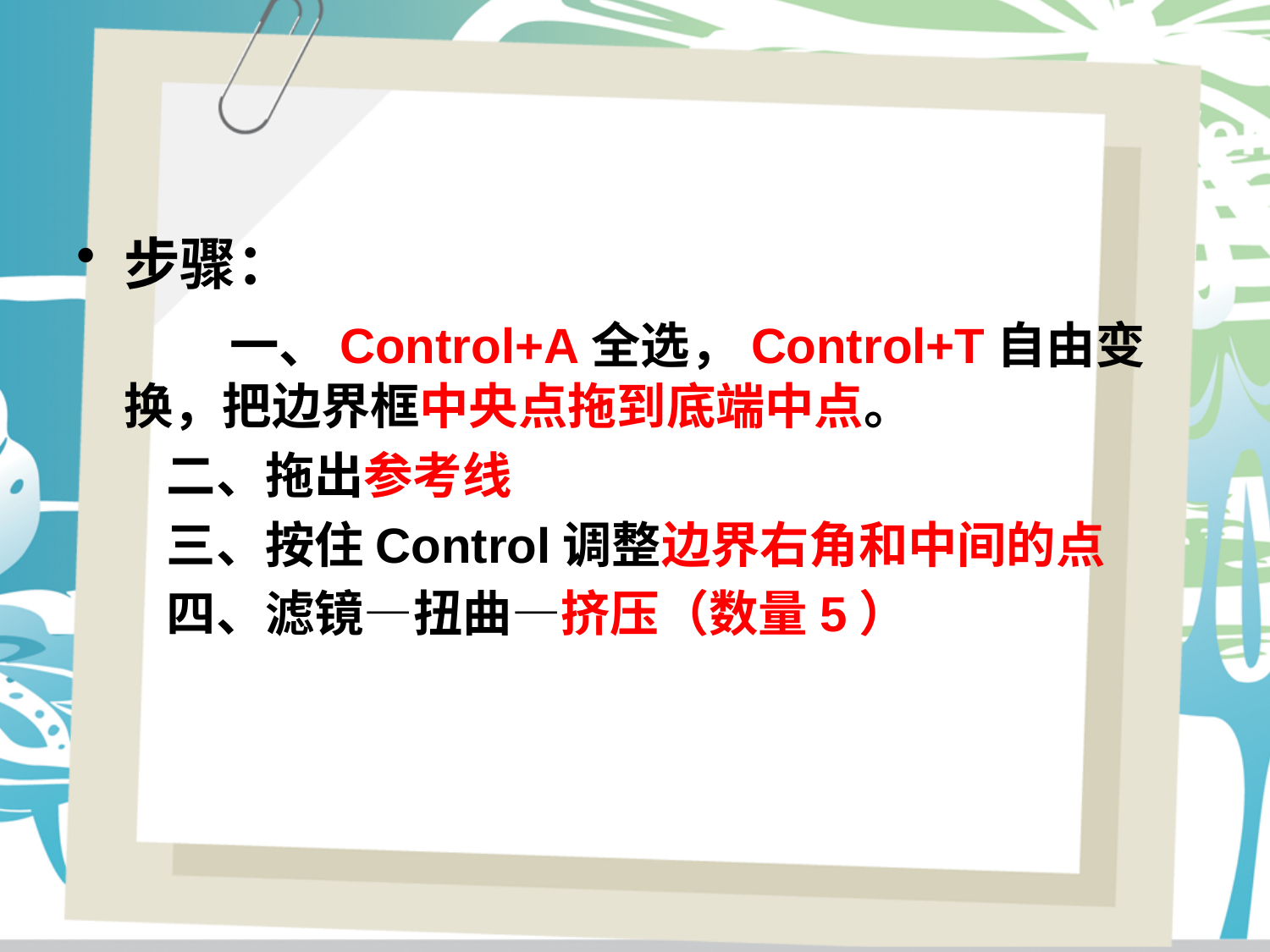

#
步骤：
           一、Control+A全选，Control+T自由变换，把边界框中央点拖到底端中点。
       二、拖出参考线
       三、按住Control调整边界右角和中间的点
       四、滤镜—扭曲—挤压（数量5）